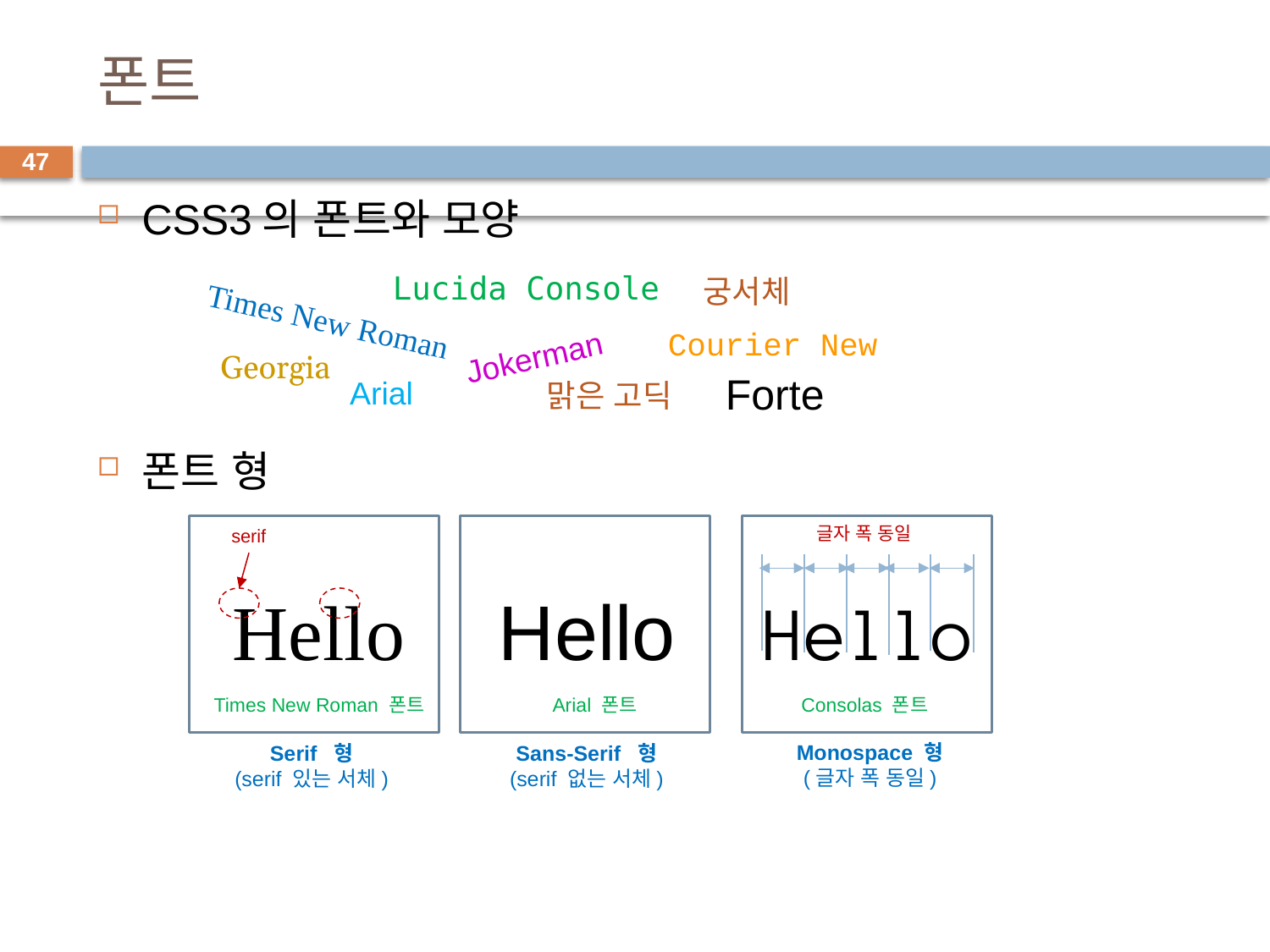

# 폰트
47
CSS3의 폰트와 모양

폰트 형

Lucida Console
궁서체
Times New Roman
Courier New
Jokerman
Georgia
Forte
Arial
맑은 고딕

글자 폭 동일
serif
Hello
Hello
Hello

Times New Roman 폰트
Arial 폰트
Consolas 폰트
Monospace 형
(글자 폭 동일)
Serif  형
(serif 있는 서체)
Sans-Serif  형
(serif 없는 서체)